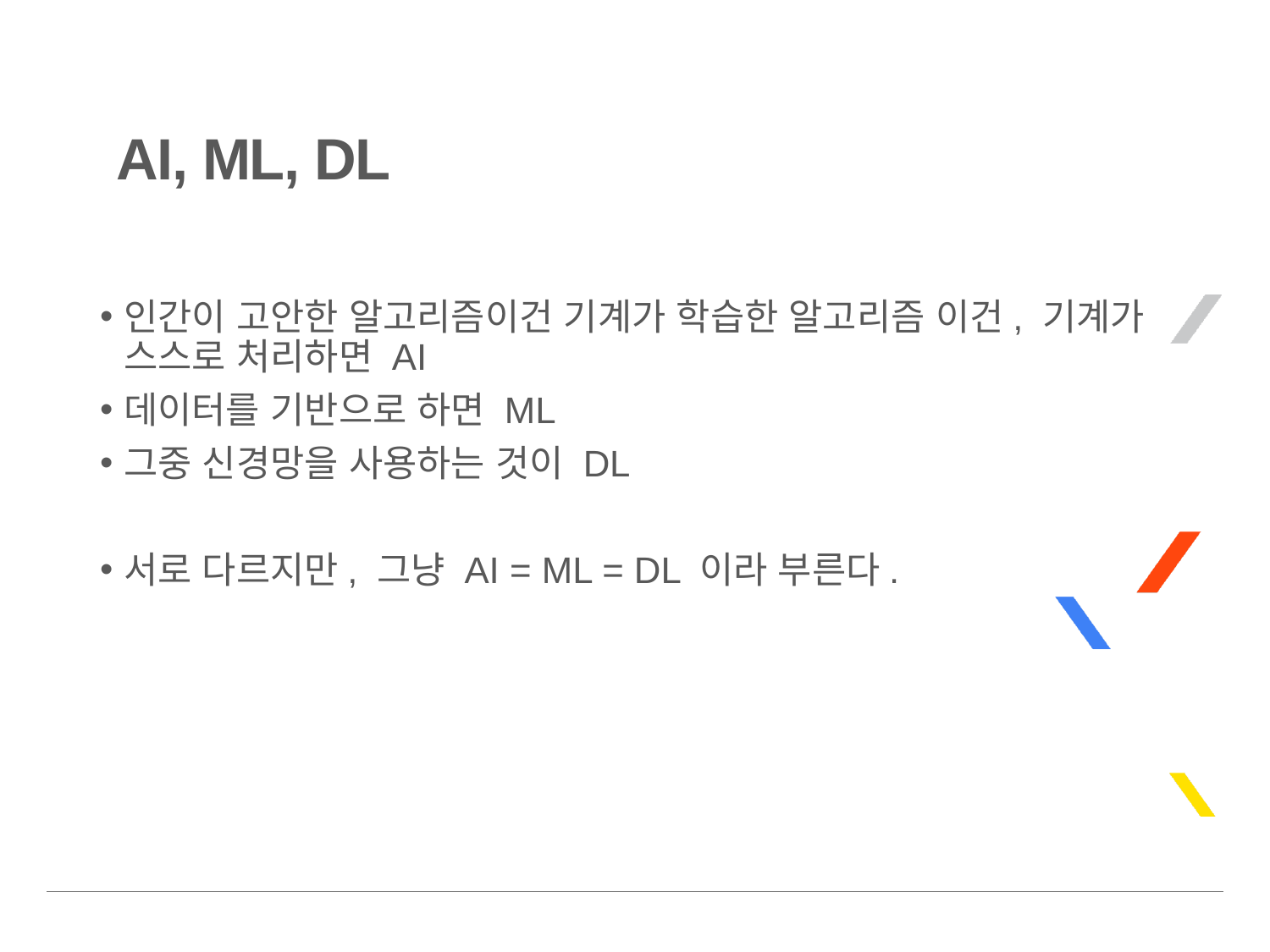

# AI, ML, DL
인간이 고안한 알고리즘이건 기계가 학습한 알고리즘 이건, 기계가 스스로 처리하면 AI
데이터를 기반으로 하면 ML
그중 신경망을 사용하는 것이 DL

서로 다르지만, 그냥 AI = ML = DL 이라 부른다.